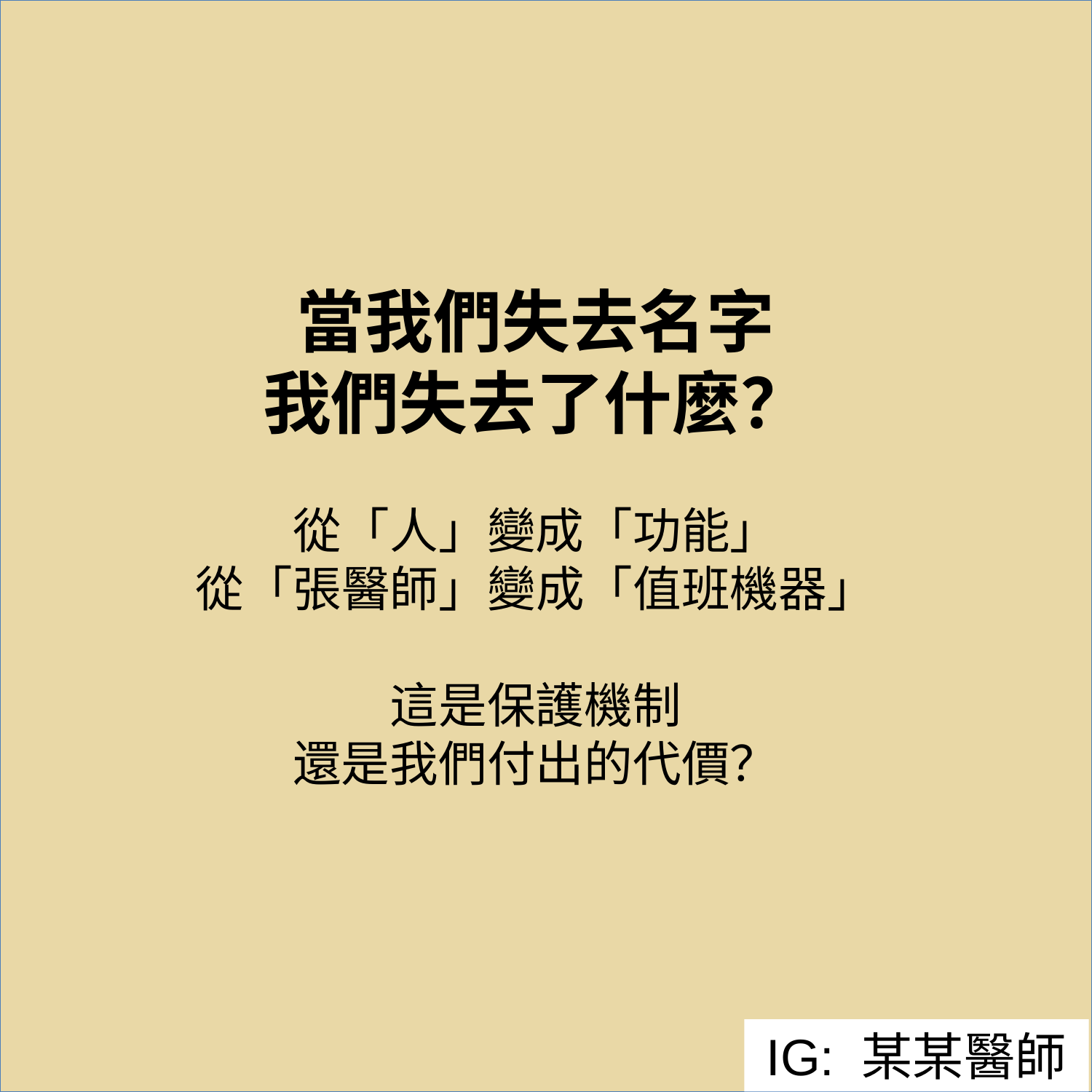

當我們失去名字
我們失去了什麼？

從「人」變成「功能」
從「張醫師」變成「值班機器」

這是保護機制
還是我們付出的代價？
IG: 某某醫師